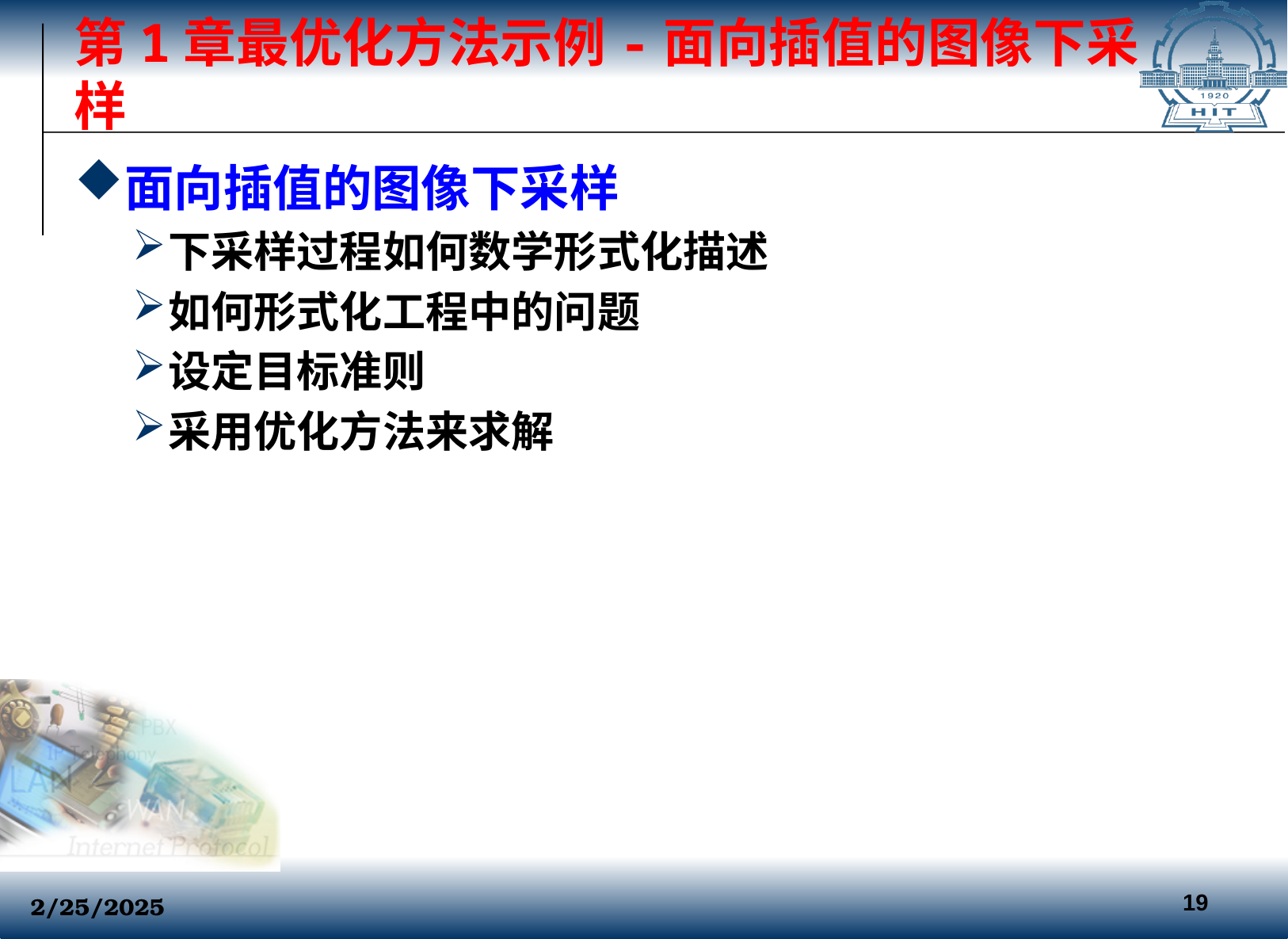

# 第1章最优化方法示例-面向插值的图像下采样
面向插值的图像下采样
下采样过程如何数学形式化描述
如何形式化工程中的问题
设定目标准则
采用优化方法来求解